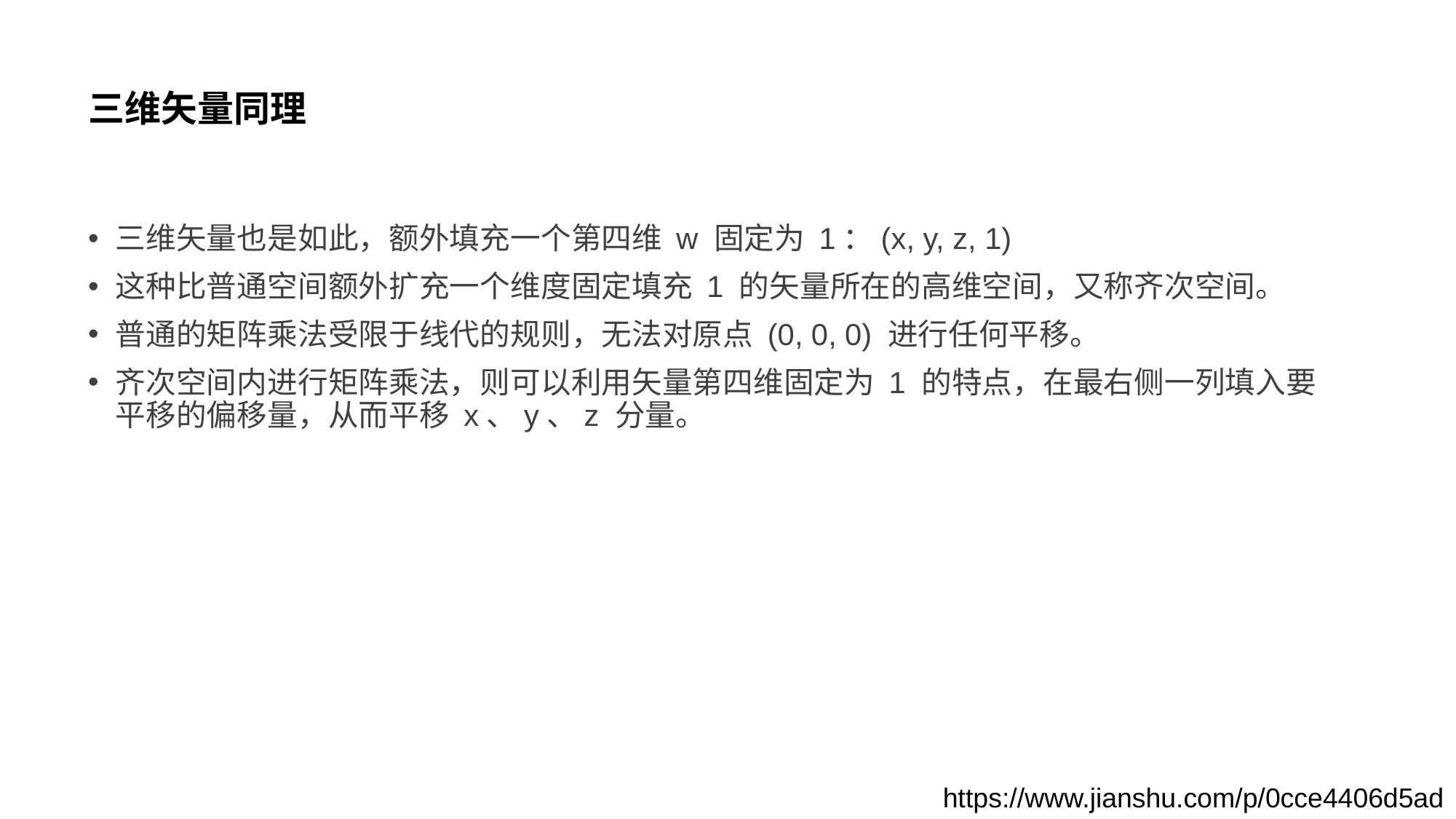

# 三维矢量同理
三维矢量也是如此，额外填充一个第四维 w 固定为 1：(x, y, z, 1)
这种比普通空间额外扩充一个维度固定填充 1 的矢量所在的高维空间，又称齐次空间。
普通的矩阵乘法受限于线代的规则，无法对原点 (0, 0, 0) 进行任何平移。
齐次空间内进行矩阵乘法，则可以利用矢量第四维固定为 1 的特点，在最右侧一列填入要平移的偏移量，从而平移 x、y、z 分量。
https://www.jianshu.com/p/0cce4406d5ad